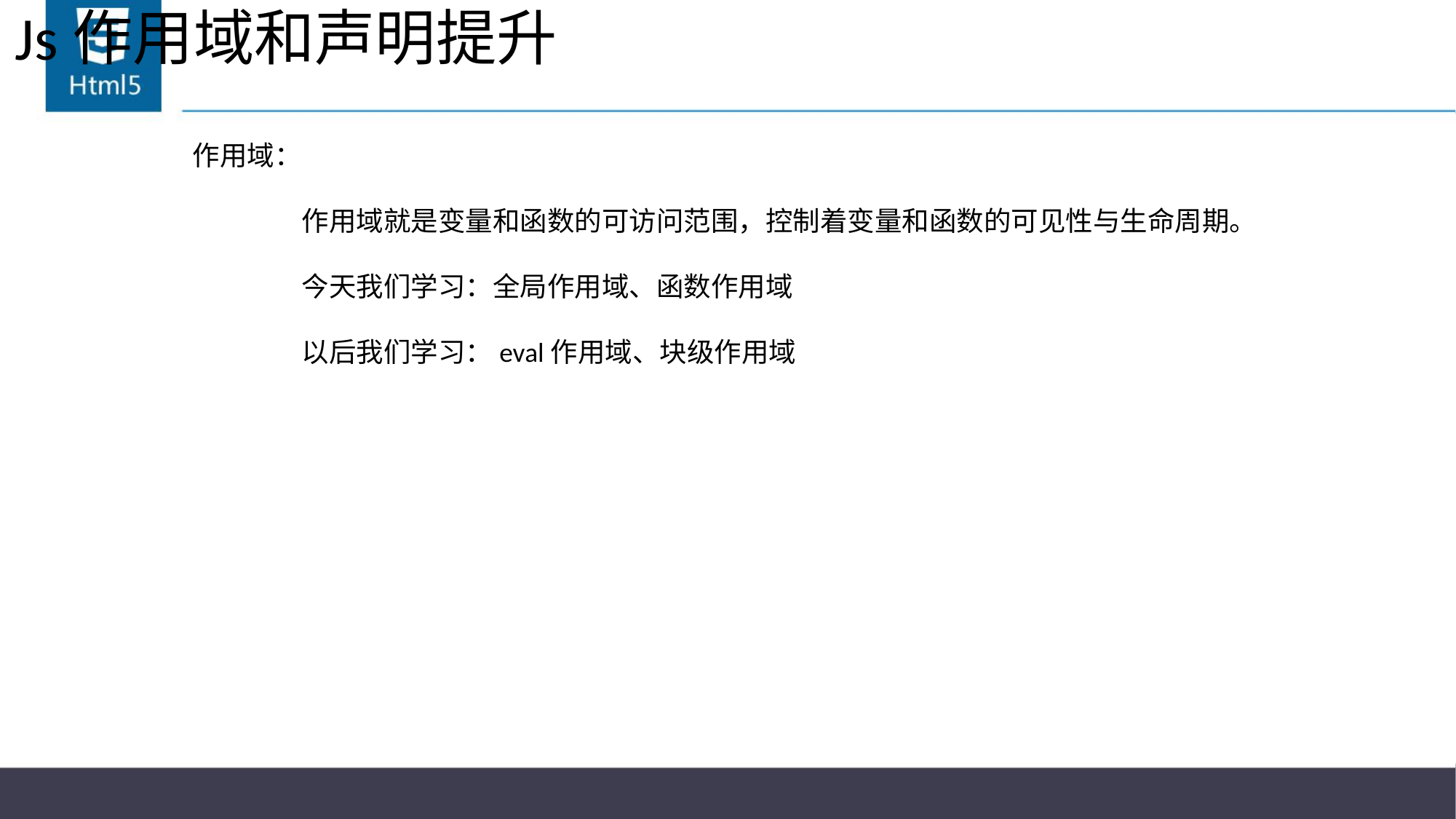

# Js作用域和声明提升
作用域：

	作用域就是变量和函数的可访问范围，控制着变量和函数的可见性与生命周期。

	今天我们学习：全局作用域、函数作用域

	以后我们学习：eval作用域、块级作用域